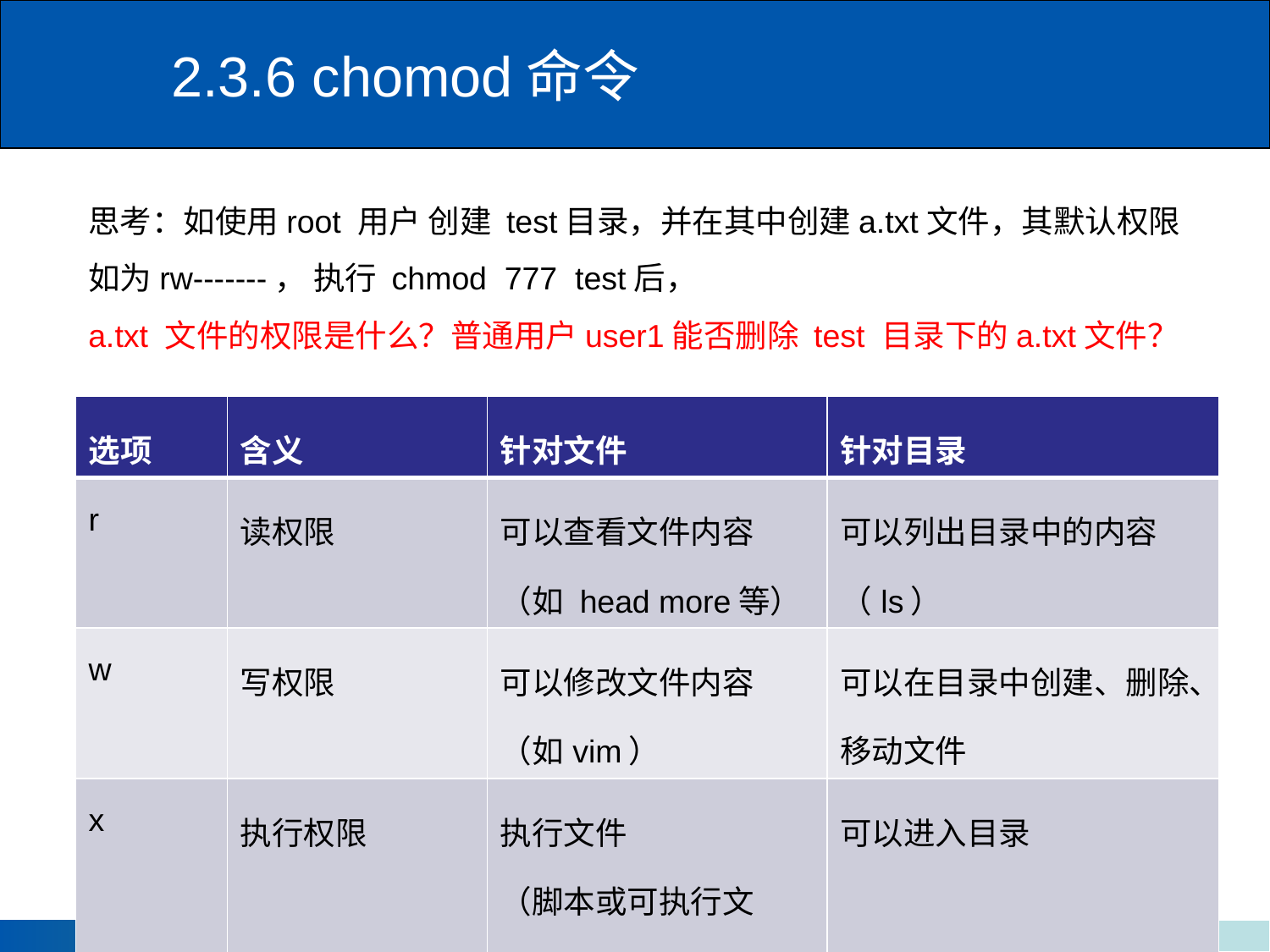

# 2.3.6 chomod命令
思考：如使用root 用户 创建 test目录，并在其中创建a.txt文件，其默认权限如为rw-------， 执行 chmod  777  test后，
a.txt 文件的权限是什么？普通用户user1能否删除 test 目录下的a.txt文件？
| 选项 | 含义 | 针对文件 | 针对目录 |
| --- | --- | --- | --- |
| r | 读权限 | 可以查看文件内容（如 head more等） | 可以列出目录中的内容（ls） |
| w | 写权限 | 可以修改文件内容（如vim） | 可以在目录中创建、删除、移动文件 |
| x | 执行权限 | 执行文件 （脚本或可执行文件） | 可以进入目录 |